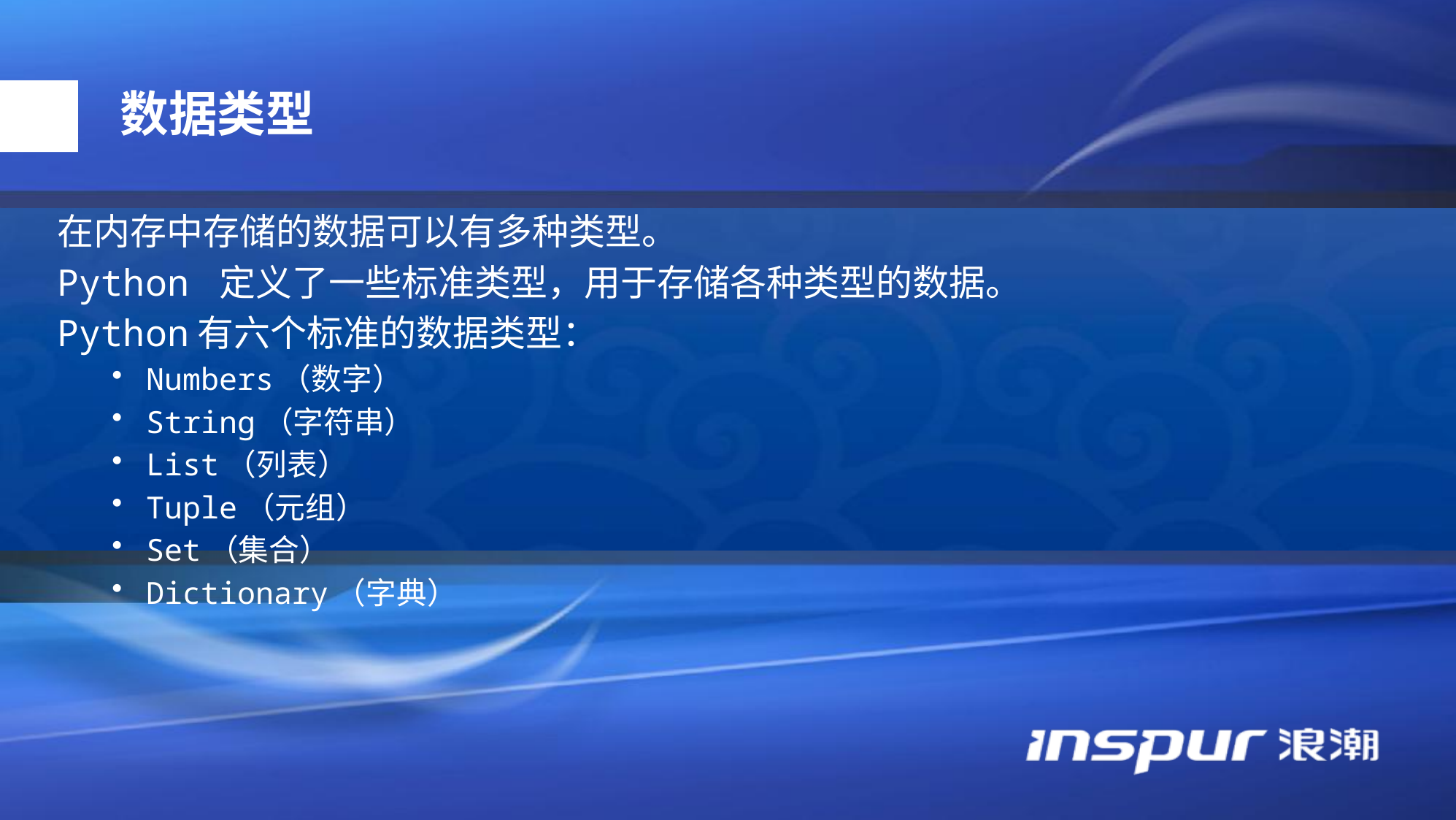

数据类型

在内存中存储的数据可以有多种类型。
Python 定义了一些标准类型，用于存储各种类型的数据。
Python有六个标准的数据类型：
Numbers（数字）
String（字符串）
List（列表）
Tuple（元组）
Set（集合）
Dictionary（字典）